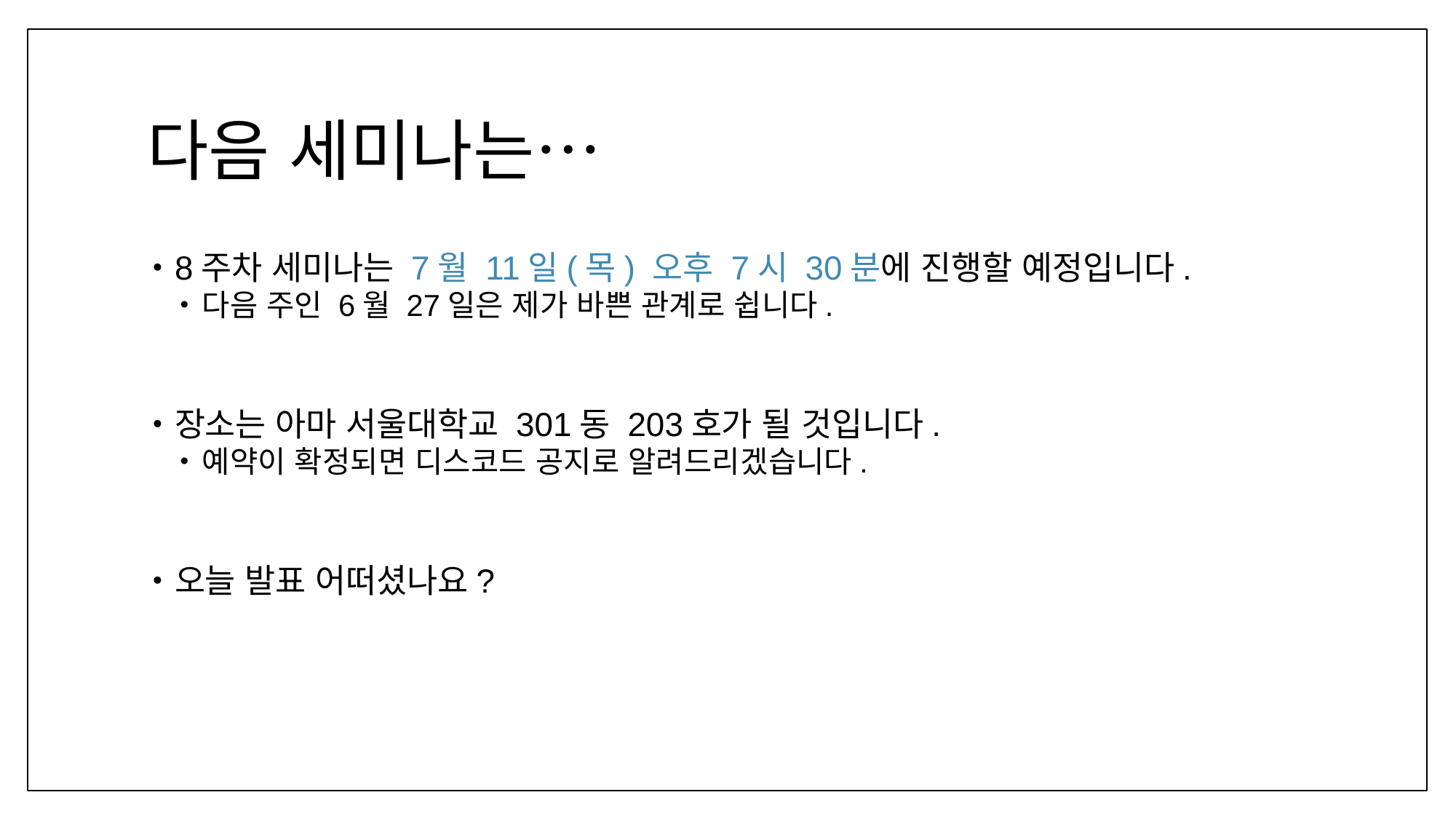

# 다음 세미나는…
8주차 세미나는 7월 11일(목) 오후 7시 30분에 진행할 예정입니다.
다음 주인 6월 27일은 제가 바쁜 관계로 쉽니다.

장소는 아마 서울대학교 301동 203호가 될 것입니다.
예약이 확정되면 디스코드 공지로 알려드리겠습니다.

오늘 발표 어떠셨나요?